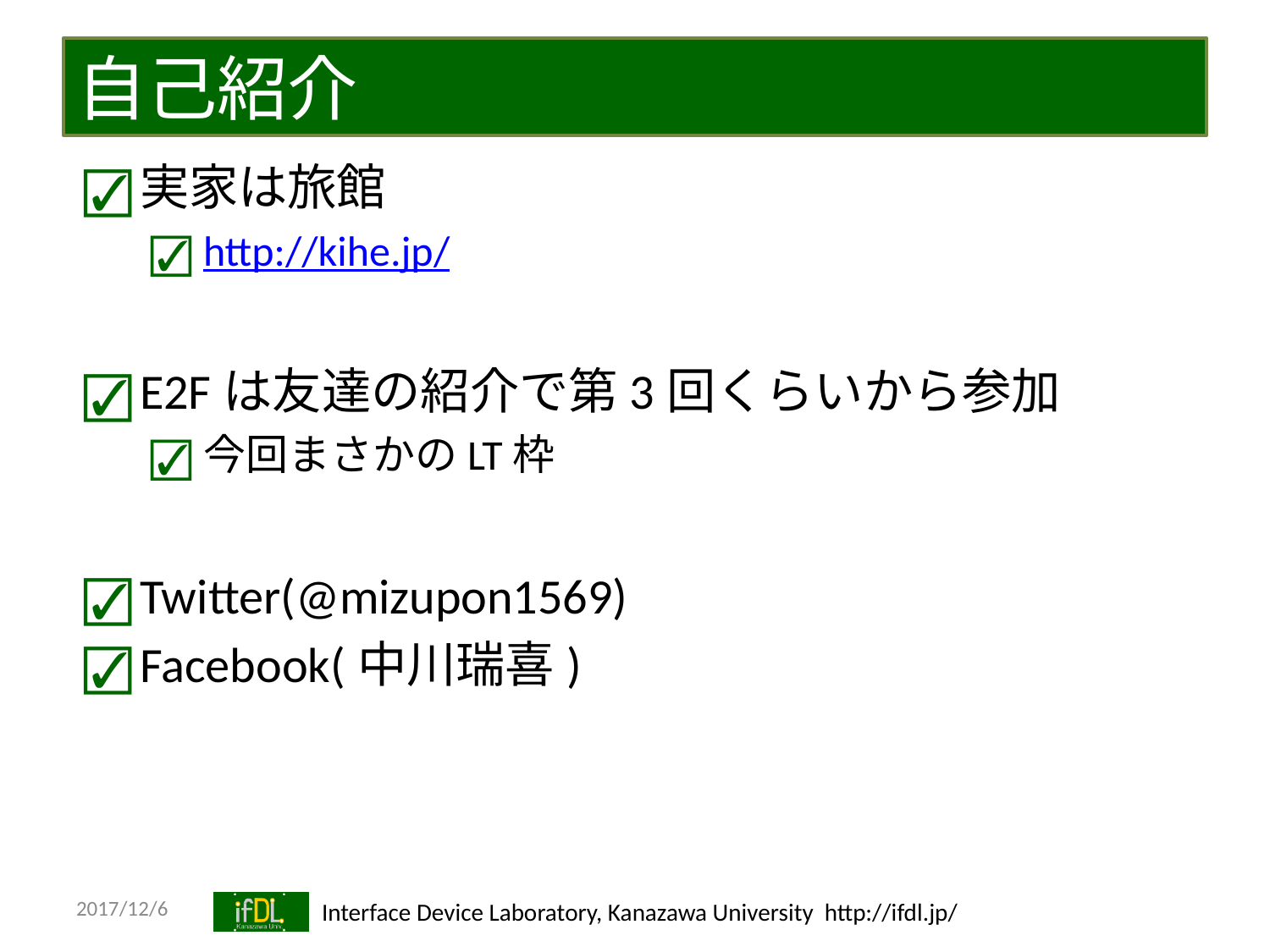

# 自己紹介
実家は旅館
http://kihe.jp/

E2Fは友達の紹介で第3回くらいから参加
今回まさかのLT枠

Twitter(@mizupon1569)
Facebook(中川瑞喜)